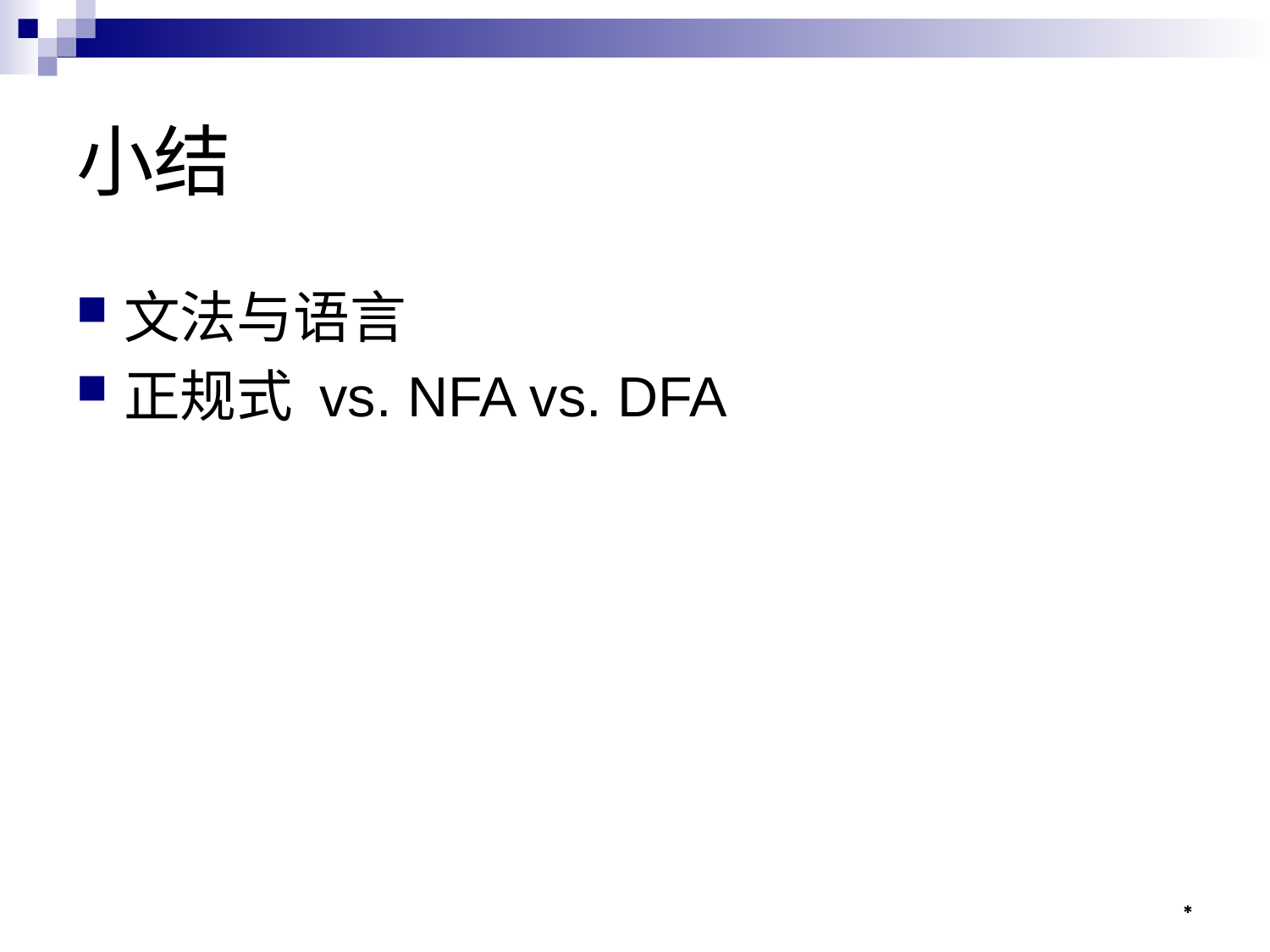

# 小结
文法与语言
正规式 vs. NFA vs. DFA
*